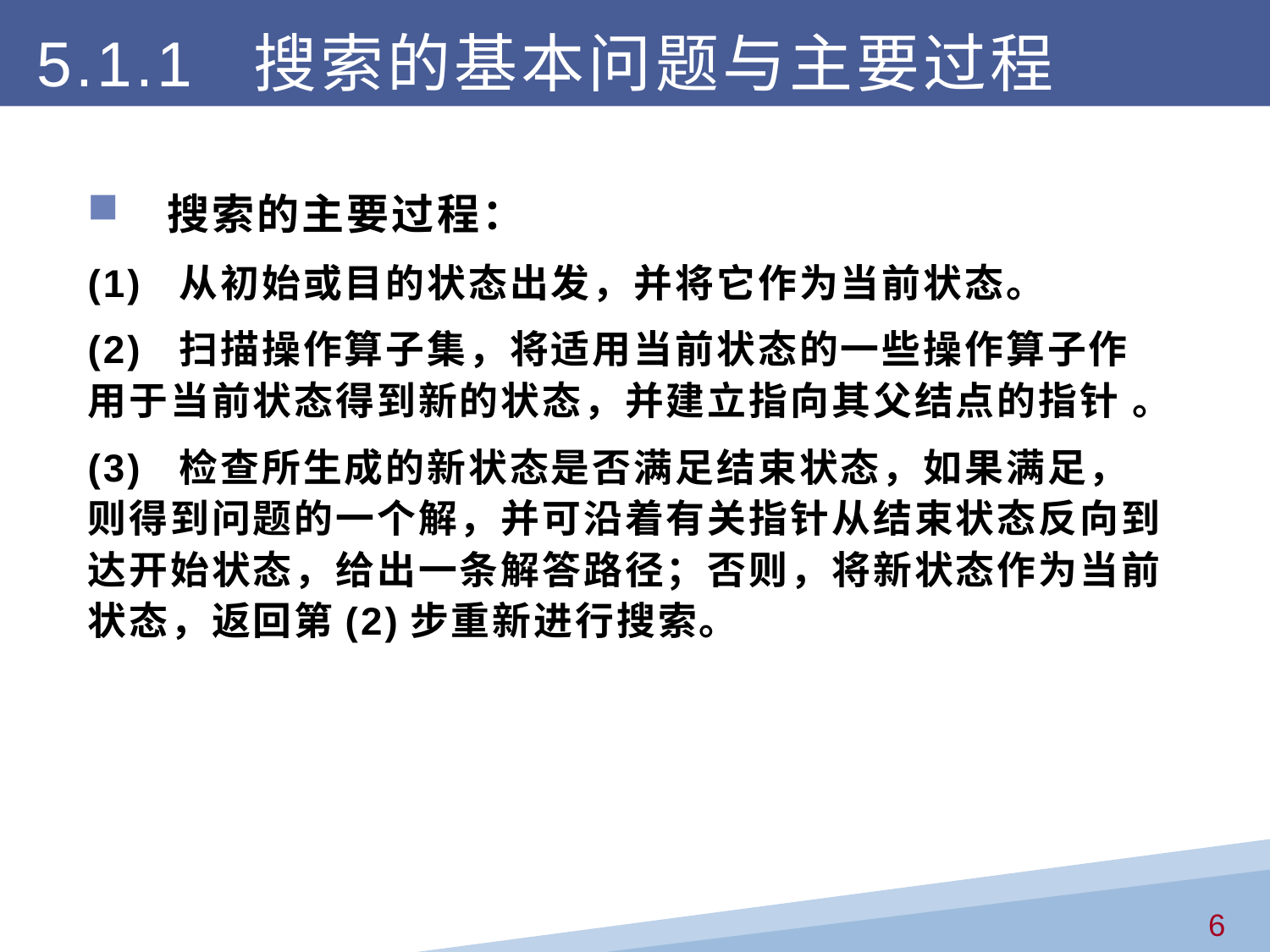

5.1.1  搜索的基本问题与主要过程
搜索的主要过程：
(1)  从初始或目的状态出发，并将它作为当前状态。
(2)  扫描操作算子集，将适用当前状态的一些操作算子作用于当前状态得到新的状态，并建立指向其父结点的指针 。
(3)  检查所生成的新状态是否满足结束状态，如果满足，则得到问题的一个解，并可沿着有关指针从结束状态反向到达开始状态，给出一条解答路径；否则，将新状态作为当前状态，返回第(2)步重新进行搜索。

6